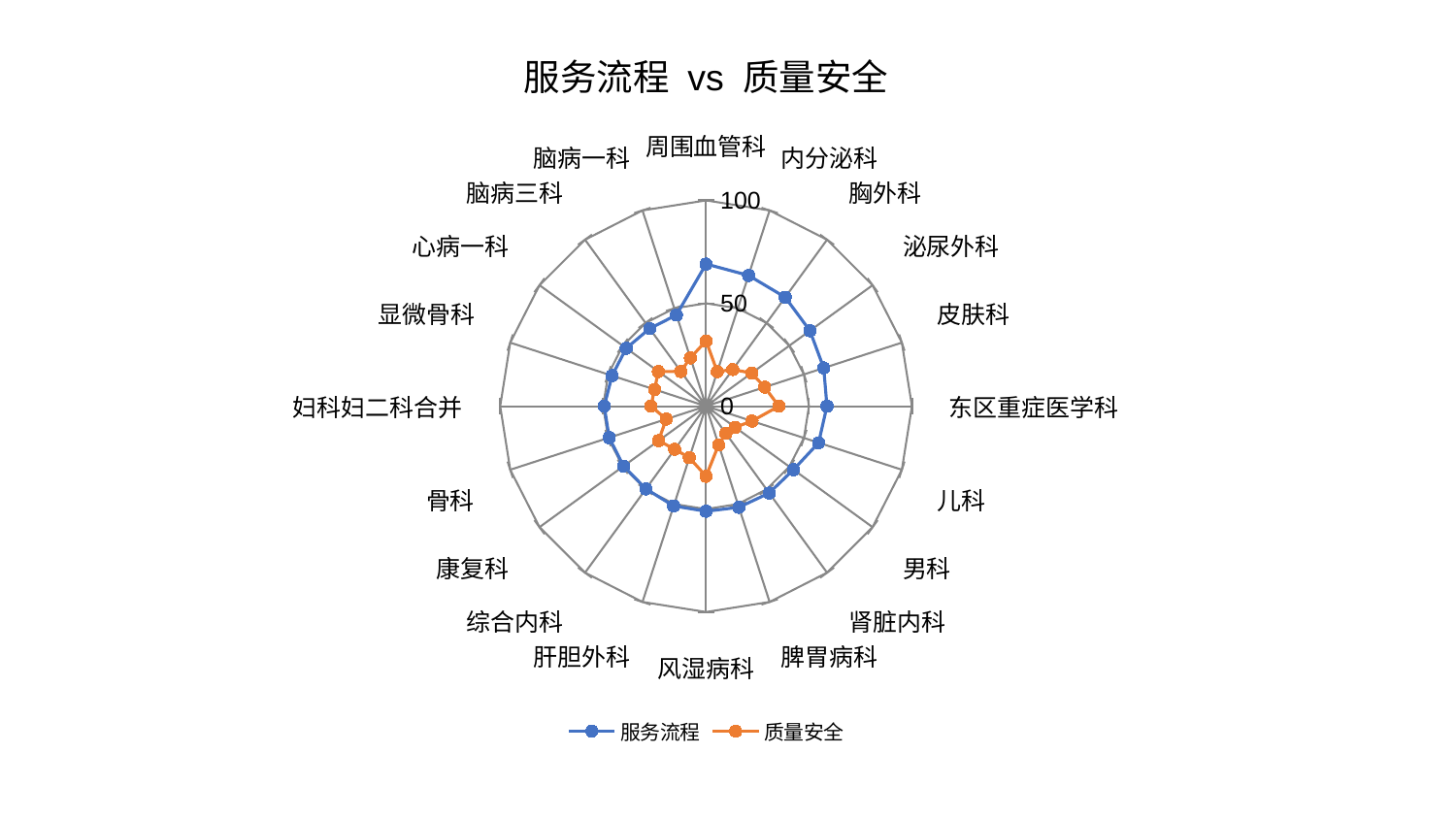

### Chart: 服务流程 vs 质量安全

| Category | 服务流程 | 质量安全 |
|---|---|---|
| 周围血管科 | 69.07603051343327 | 31.714893024900697 |
| 内分泌科 | 66.82540878997554 | 17.656826532333348 |
| 胸外科 | 65.42760809415562 | 22.02988325394931 |
| 泌尿外科 | 62.383219150544264 | 27.383194474487475 |
| 皮肤科 | 60.10604386875552 | 29.936038088754337 |
| 东区重症医学科 | 58.734466218136575 | 35.35881056330546 |
| 儿科 | 57.50587154527413 | 23.479316256388746 |
| 男科 | 52.49944386246041 | 17.476953820704757 |
| 肾脏内科 | 52.194466020028976 | 16.360156146615 |
| 脾胃病科 | 51.65110977308834 | 19.785465502606552 |
| 风湿病科 | 51.0624085666908 | 34.04766599172025 |
| 肝胆外科 | 50.9746631844492 | 26.341886646446596 |
| 综合内科 | 49.68942786352125 | 25.904204610301242 |
| 康复科 | 49.52240060542052 | 28.507099217789197 |
| 骨科 | 49.48813277362362 | 20.348686861246158 |
| 妇科妇二科合并 | 49.46065717856648 | 26.788891217339206 |
| 显微骨科 | 48.01020337407601 | 26.290533928515895 |
| 心病一科 | 47.926199301793524 | 28.681574888974488 |
| 脑病三科 | 46.60910685421208 | 20.859268772352657 |
| 脑病一科 | 46.59107366650095 | 24.69193718788515 |
58